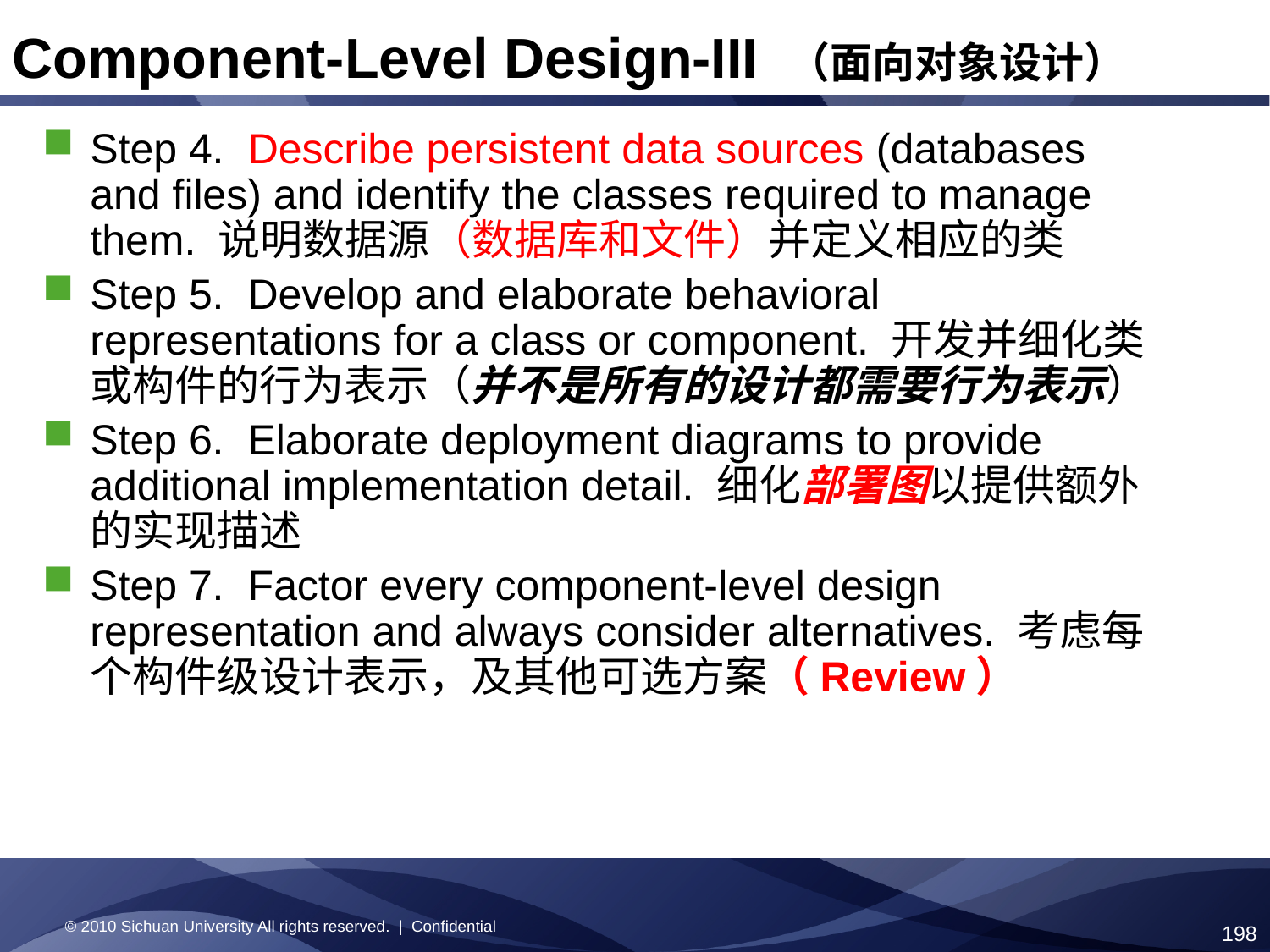

Component-Level Design-III （面向对象设计）
Step 4.  Describe persistent data sources (databases and files) and identify the classes required to manage them. 说明数据源（数据库和文件）并定义相应的类
Step 5.  Develop and elaborate behavioral representations for a class or component. 开发并细化类或构件的行为表示（并不是所有的设计都需要行为表示）
Step 6.  Elaborate deployment diagrams to provide additional implementation detail. 细化部署图以提供额外的实现描述
Step 7.  Factor every component-level design representation and always consider alternatives. 考虑每个构件级设计表示，及其他可选方案（Review）
© 2010 Sichuan University All rights reserved.  |  Confidential
198